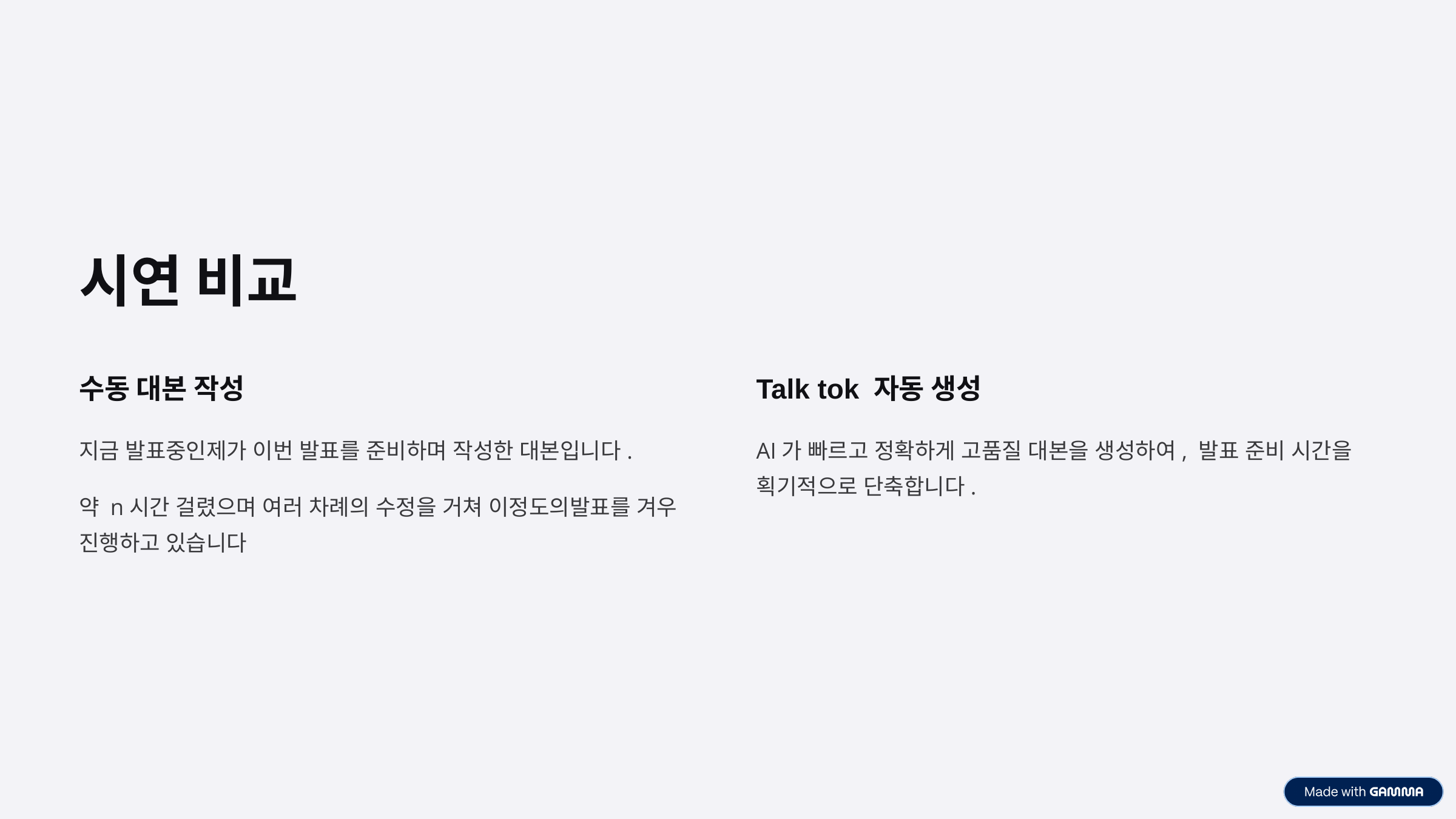

시연 비교
수동 대본 작성
Talk tok 자동 생성
지금 발표중인제가 이번 발표를 준비하며 작성한 대본입니다.
AI가 빠르고 정확하게 고품질 대본을 생성하여, 발표 준비 시간을 획기적으로 단축합니다.
약 n시간 걸렸으며 여러 차례의 수정을 거쳐 이정도의발표를 겨우 진행하고 있습니다